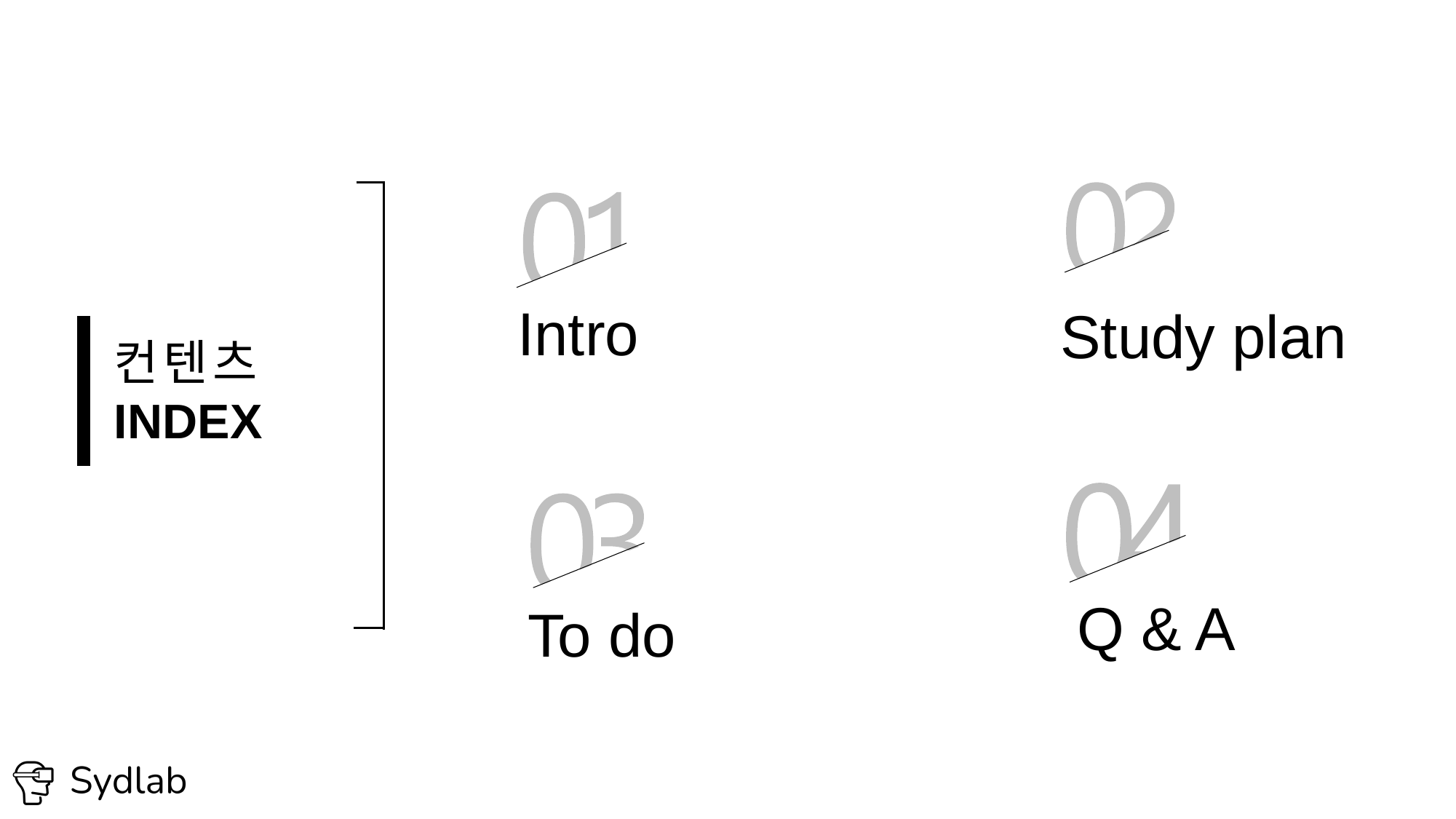

Intro
Study plan

컨텐츠
INDEX
# Unity Study

Q & A
To do
2022.01.04